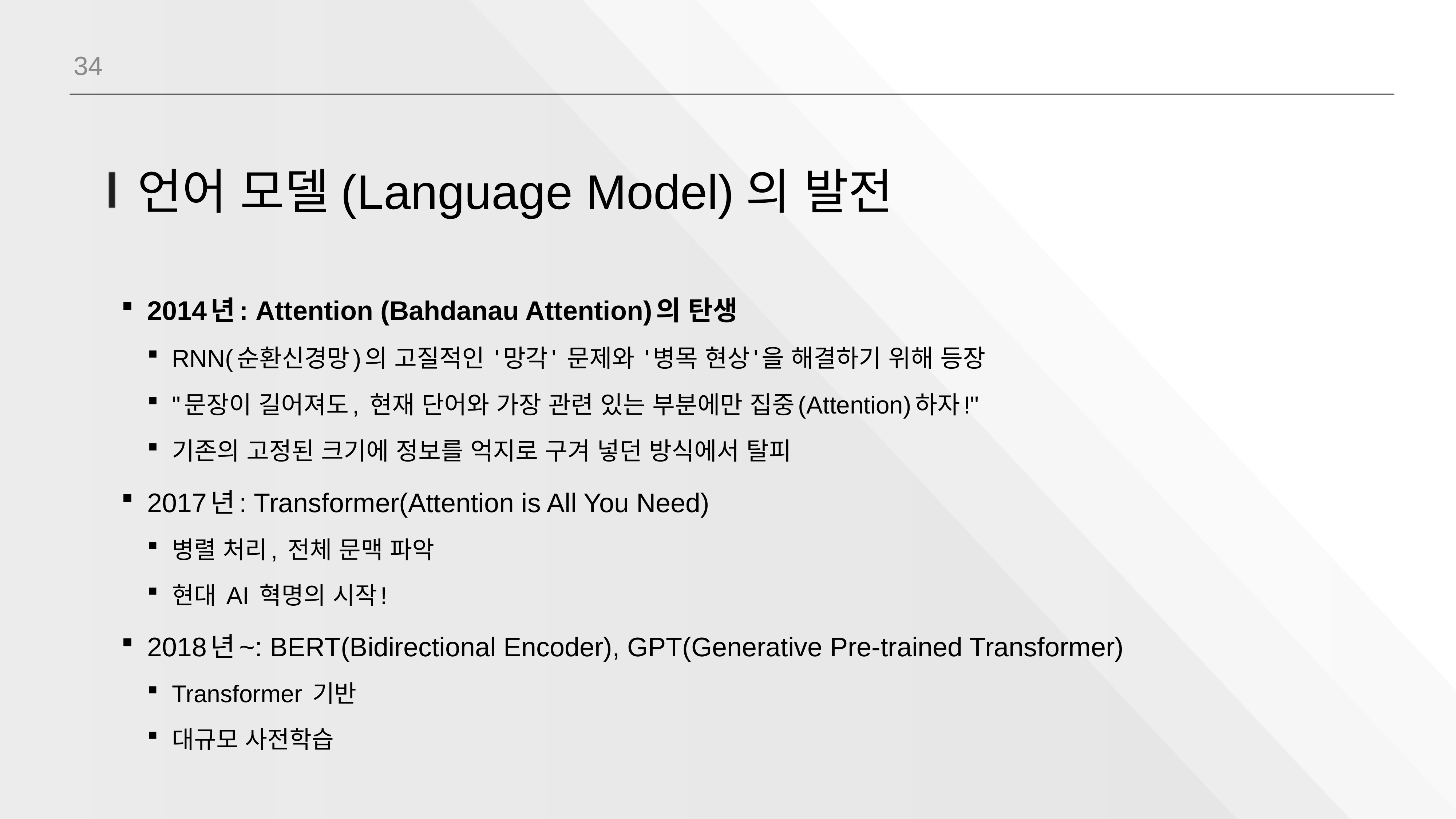

34
# 언어 모델(Language Model)의 발전
2014년: Attention (Bahdanau Attention)의 탄생
RNN(순환신경망)의 고질적인 '망각' 문제와 '병목 현상'을 해결하기 위해 등장
"문장이 길어져도, 현재 단어와 가장 관련 있는 부분에만 집중(Attention)하자!"
기존의 고정된 크기에 정보를 억지로 구겨 넣던 방식에서 탈피
2017년: Transformer(Attention is All You Need)
병렬 처리, 전체 문맥 파악
현대 AI 혁명의 시작!
2018년~: BERT(Bidirectional Encoder), GPT(Generative Pre-trained Transformer)
Transformer 기반
대규모 사전학습